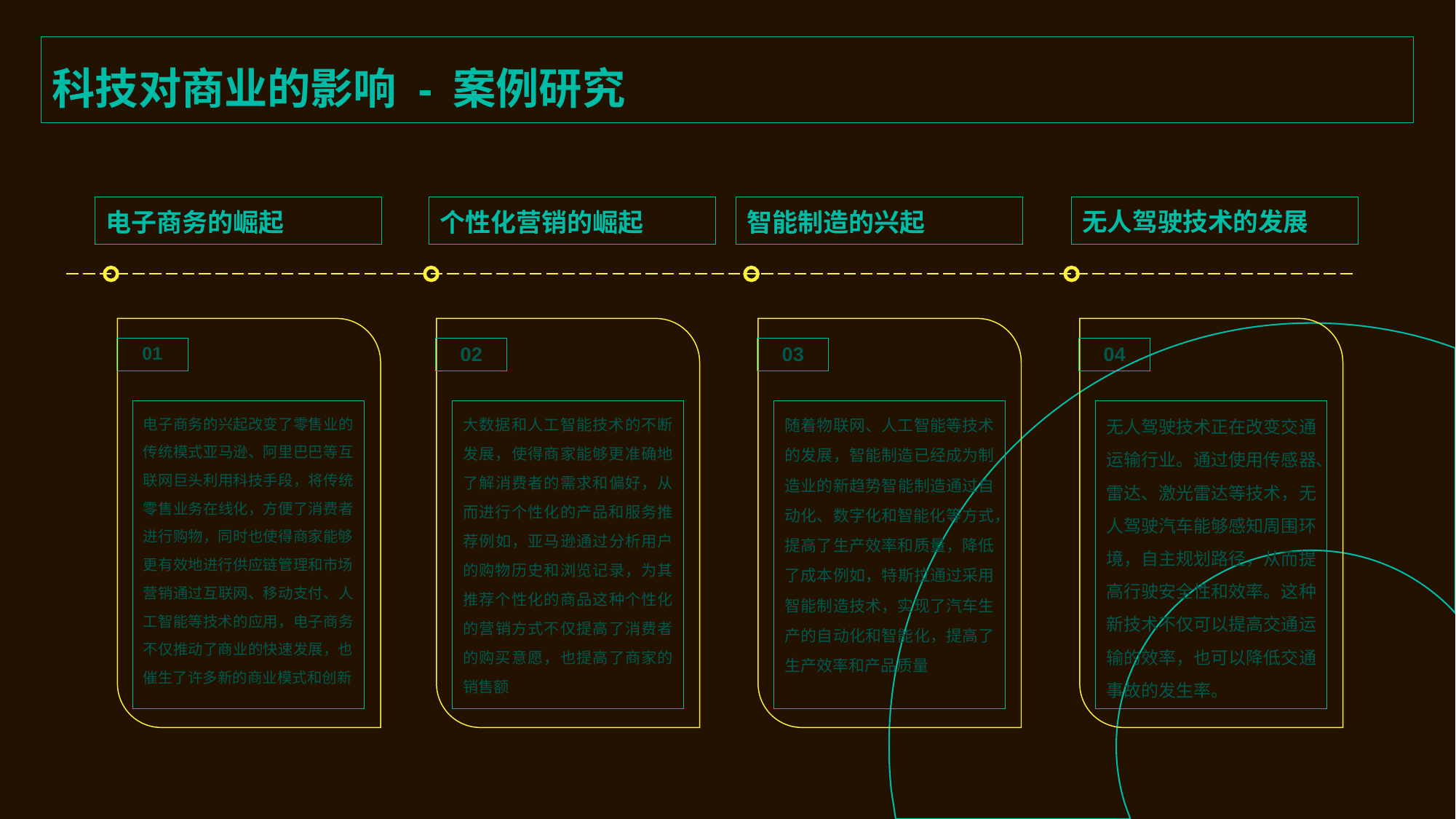

科技对商业的影响 - 案例研究

电子商务的崛起
个性化营销的崛起
智能制造的兴起
无人驾驶技术的发展

01
02
03
04
电子商务的兴起改变了零售业的传统模式亚马逊、阿里巴巴等互联网巨头利用科技手段，将传统零售业务在线化，方便了消费者进行购物，同时也使得商家能够更有效地进行供应链管理和市场营销通过互联网、移动支付、人工智能等技术的应用，电子商务不仅推动了商业的快速发展，也催生了许多新的商业模式和创新
大数据和人工智能技术的不断发展，使得商家能够更准确地了解消费者的需求和偏好，从而进行个性化的产品和服务推荐例如，亚马逊通过分析用户的购物历史和浏览记录，为其推荐个性化的商品这种个性化的营销方式不仅提高了消费者的购买意愿，也提高了商家的销售额
随着物联网、人工智能等技术的发展，智能制造已经成为制造业的新趋势智能制造通过自动化、数字化和智能化等方式，提高了生产效率和质量，降低了成本例如，特斯拉通过采用智能制造技术，实现了汽车生产的自动化和智能化，提高了生产效率和产品质量
无人驾驶技术正在改变交通运输行业。通过使用传感器、雷达、激光雷达等技术，无人驾驶汽车能够感知周围环境，自主规划路径，从而提高行驶安全性和效率。这种新技术不仅可以提高交通运输的效率，也可以降低交通事故的发生率。